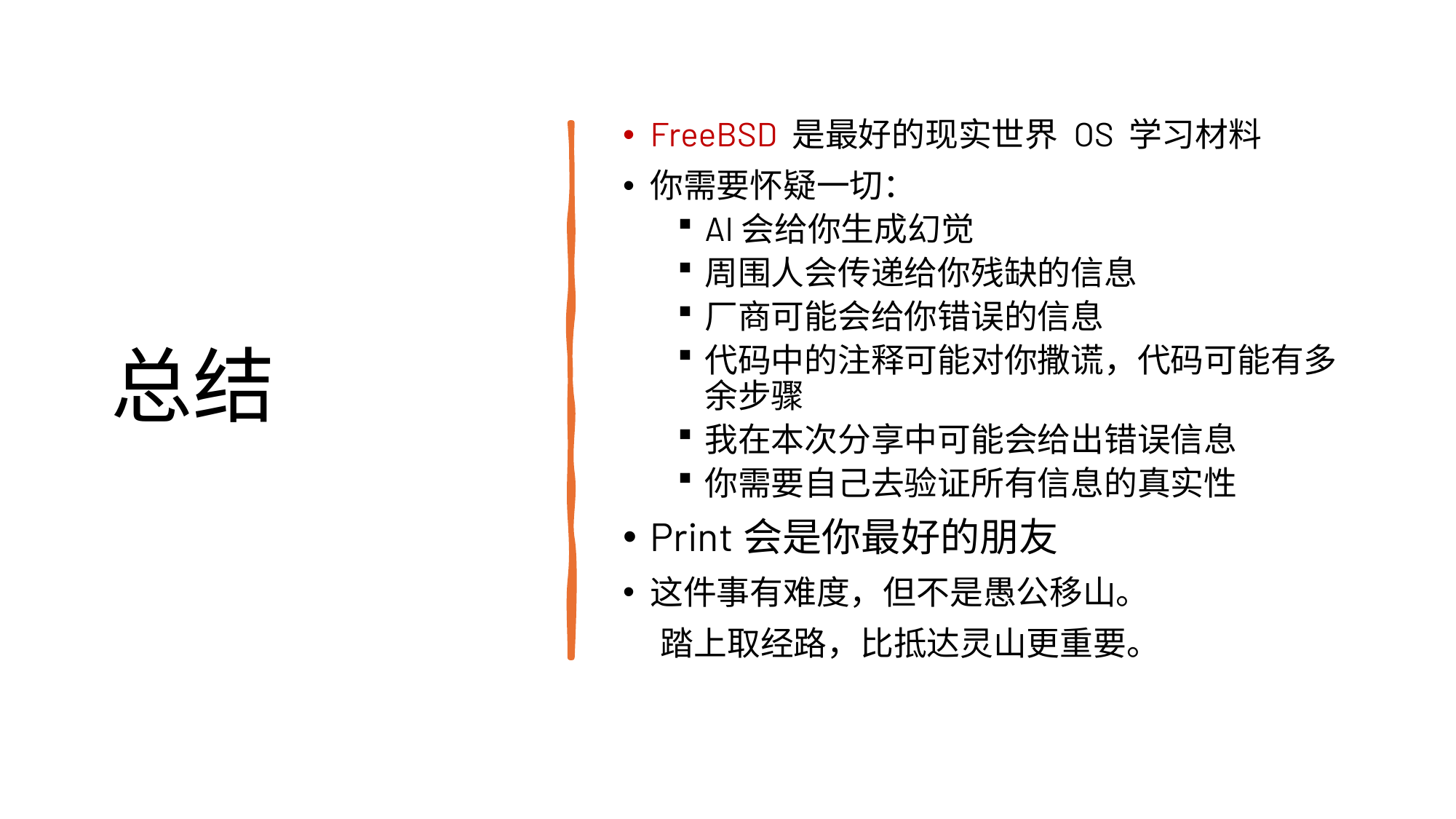

# 总结
FreeBSD 是最好的现实世界 OS 学习材料
你需要怀疑一切：
AI会给你生成幻觉
周围人会传递给你残缺的信息
厂商可能会给你错误的信息
代码中的注释可能对你撒谎，代码可能有多余步骤
我在本次分享中可能会给出错误信息
你需要自己去验证所有信息的真实性
Print会是你最好的朋友
这件事有难度，但不是愚公移山。
    踏上取经路，比抵达灵山更重要。